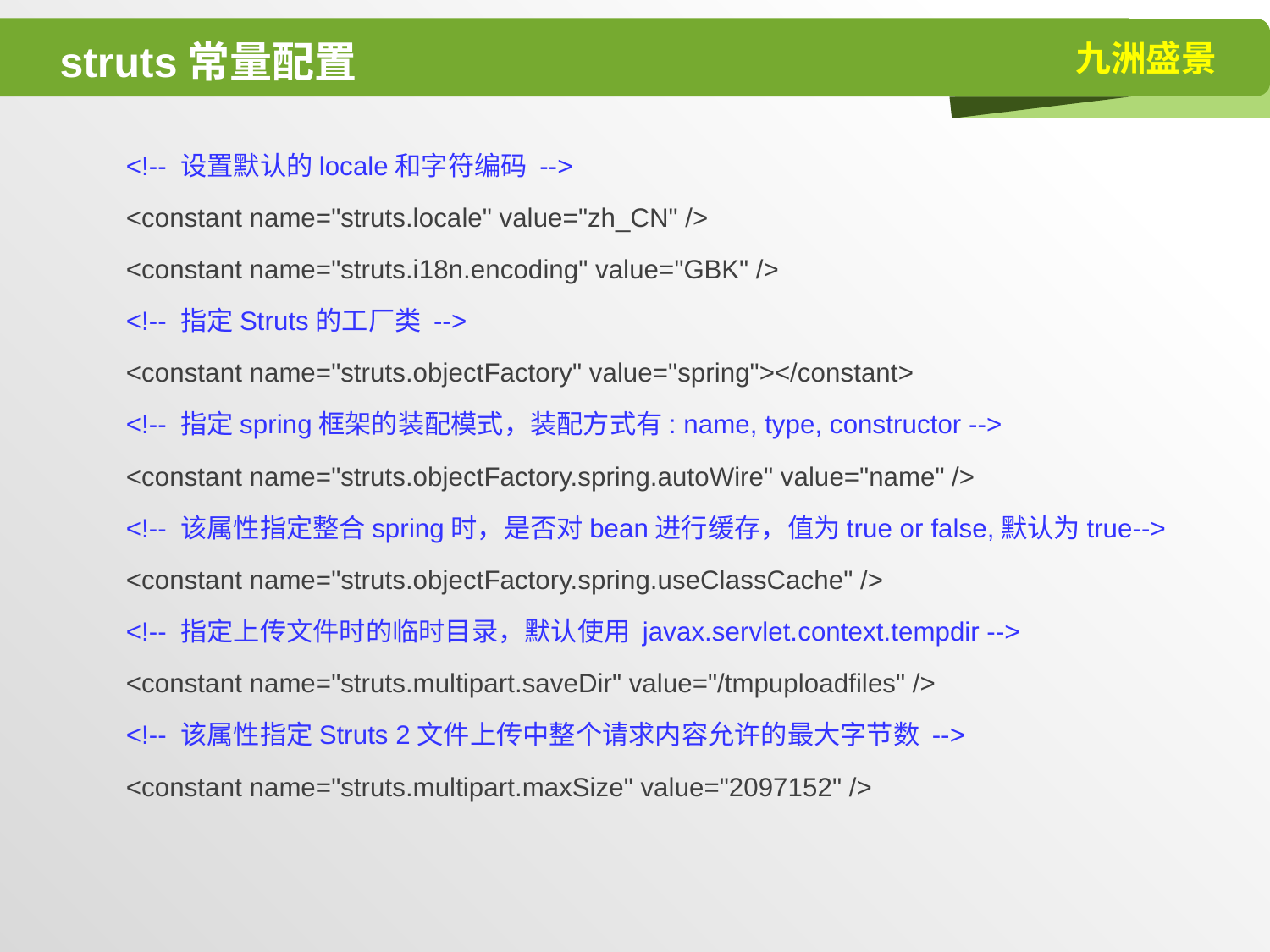

# struts常量配置
<!-- 设置默认的locale和字符编码 -->
<constant name="struts.locale" value="zh_CN" />
<constant name="struts.i18n.encoding" value="GBK" />
<!-- 指定Struts的工厂类 -->
<constant name="struts.objectFactory" value="spring"></constant>
<!-- 指定spring框架的装配模式，装配方式有: name, type, constructor -->
<constant name="struts.objectFactory.spring.autoWire" value="name" />
<!-- 该属性指定整合spring时，是否对bean进行缓存，值为true or false,默认为true-->
<constant name="struts.objectFactory.spring.useClassCache" />
<!-- 指定上传文件时的临时目录，默认使用 javax.servlet.context.tempdir -->
<constant name="struts.multipart.saveDir" value="/tmpuploadfiles" />
<!-- 该属性指定Struts 2文件上传中整个请求内容允许的最大字节数 -->
<constant name="struts.multipart.maxSize" value="2097152" />